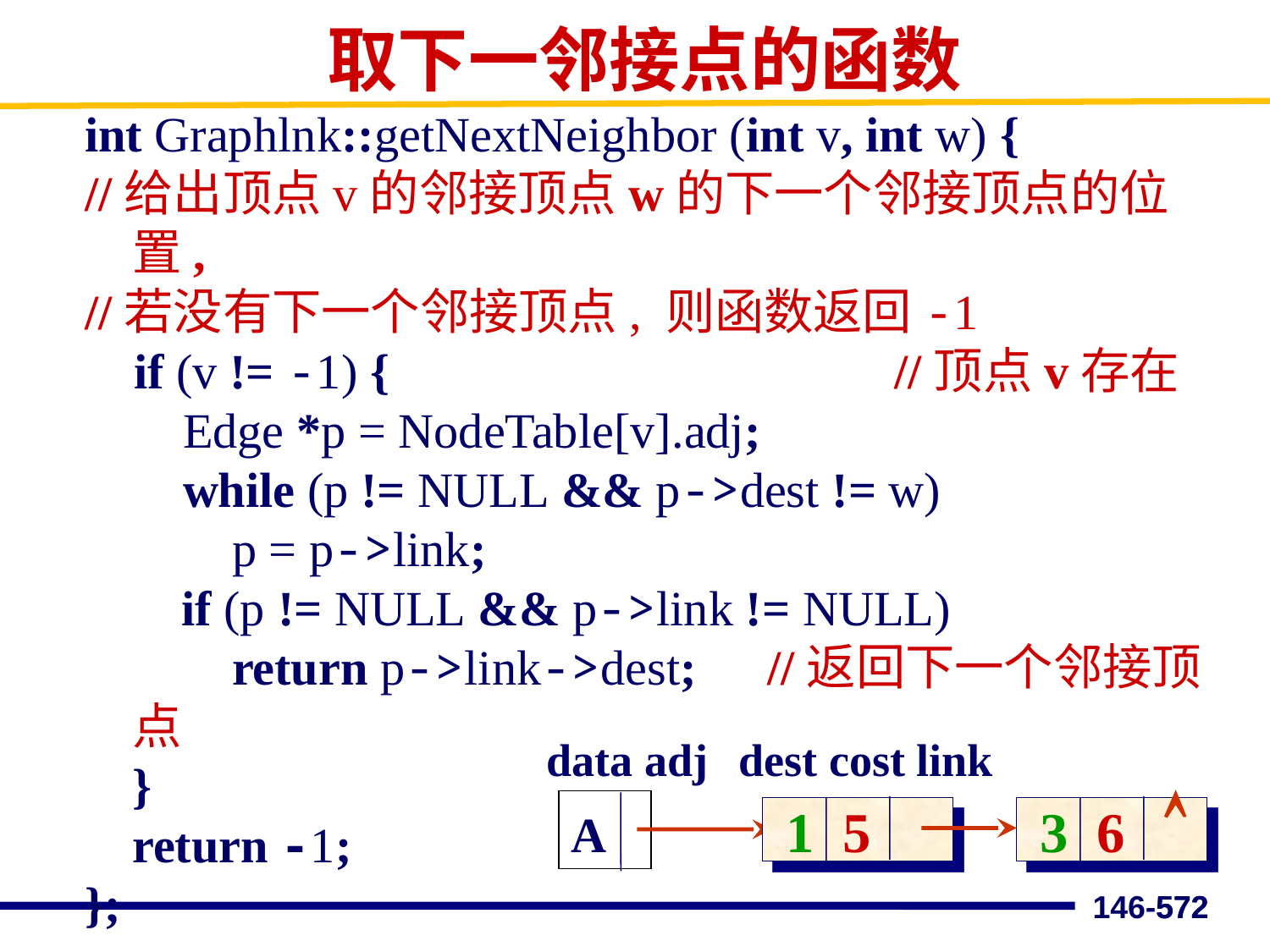

# 取下一邻接点的函数
int Graphlnk::getNextNeighbor (int v, int w) {
//给出顶点v的邻接顶点w的下一个邻接顶点的位置,
//若没有下一个邻接顶点, 则函数返回-1
    if (v != -1) {				//顶点v存在
        Edge *p = NodeTable[v].adj;
        while (p != NULL && p->dest != w)
            p = p->link;
	    if (p != NULL && p->link != NULL)
            return p->link->dest; 	//返回下一个邻接顶点
   	}
   	return -1;
};
data adj
dest cost link
∧
1  5
3  6
A

572
146-572